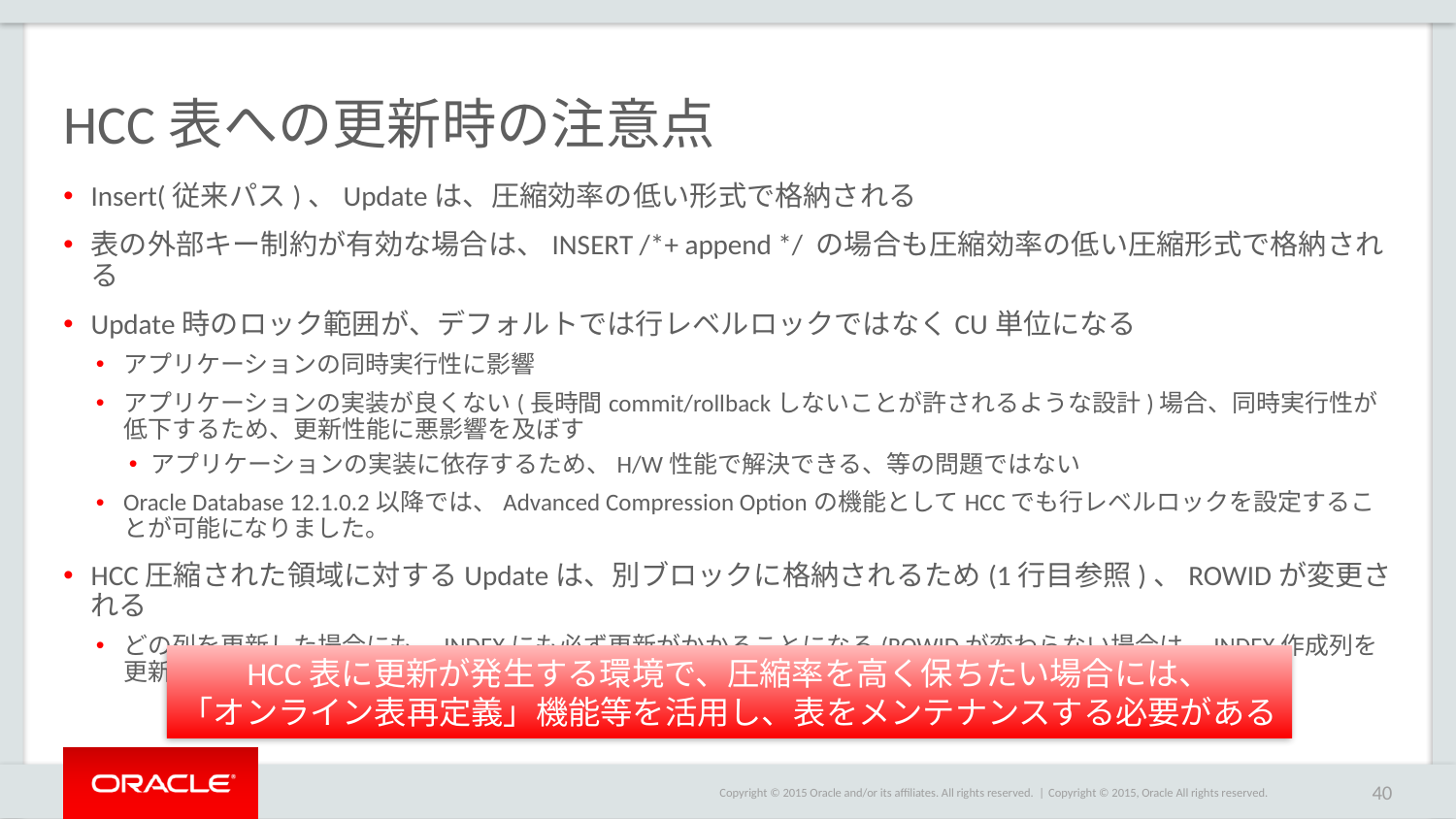

# HCC表への更新時の注意点

Insert(従来パス)、Updateは、圧縮効率の低い形式で格納される
表の外部キー制約が有効な場合は、INSERT /*+ append */ の場合も圧縮効率の低い圧縮形式で格納される
Update時のロック範囲が、デフォルトでは行レベルロックではなくCU単位になる
アプリケーションの同時実行性に影響
アプリケーションの実装が良くない(長時間commit/rollbackしないことが許されるような設計)場合、同時実行性が低下するため、更新性能に悪影響を及ぼす
アプリケーションの実装に依存するため、H/W性能で解決できる、等の問題ではない
Oracle Database 12.1.0.2以降では、Advanced Compression Optionの機能としてHCCでも行レベルロックを設定することが可能になりました。
HCC圧縮された領域に対するUpdateは、別ブロックに格納されるため(1行目参照)、ROWIDが変更される
どの列を更新した場合にも、INDEXにも必ず更新がかかることになる(ROWIDが変わらない場合は、INDEX作成列を更新する場合のみ、INDEXの更新がかかるのに対して)

HCC表に更新が発生する環境で、圧縮率を高く保ちたい場合には、
「オンライン表再定義」機能等を活用し、表をメンテナンスする必要がある
Copyright © 2015, Oracle All rights reserved.
40